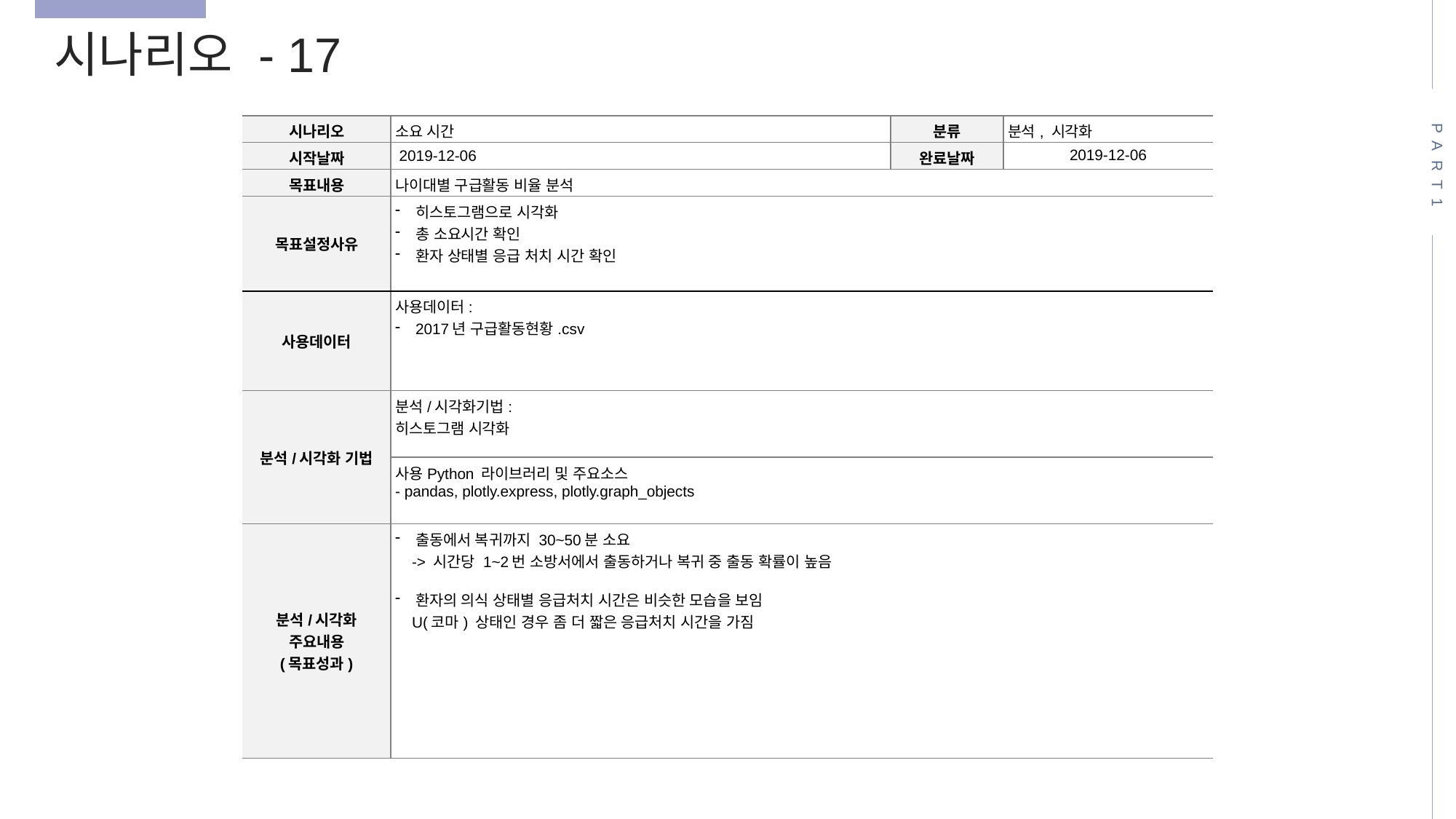

시나리오 - 17
PART1
| 시나리오 | 소요 시간 | 분류 | 분석, 시각화 |
| --- | --- | --- | --- |
| 시작날짜 | 2019-12-06 | 완료날짜 | 2019-12-06 |
| 목표내용 | 나이대별 구급활동 비율 분석 |  |  |
| 목표설정사유 | 히스토그램으로 시각화 총 소요시간 확인 환자 상태별 응급 처치 시간 확인 |  |  |
| 사용데이터 | 사용데이터: 2017년 구급활동현황.csv |  |  |
| 분석/시각화 기법 | 분석/시각화기법: 히스토그램 시각화 |  |  |
|  | 사용Python 라이브러리 및 주요소스 - pandas, plotly.express, plotly.graph\_objects |  |  |
| 분석/시각화 주요내용 (목표성과) | 출동에서 복귀까지 30~50분 소요 -> 시간당 1~2번 소방서에서 출동하거나 복귀 중 출동 확률이 높음 환자의 의식 상태별 응급처치 시간은 비슷한 모습을 보임 U(코마) 상태인 경우 좀 더 짧은 응급처치 시간을 가짐 |  |  |